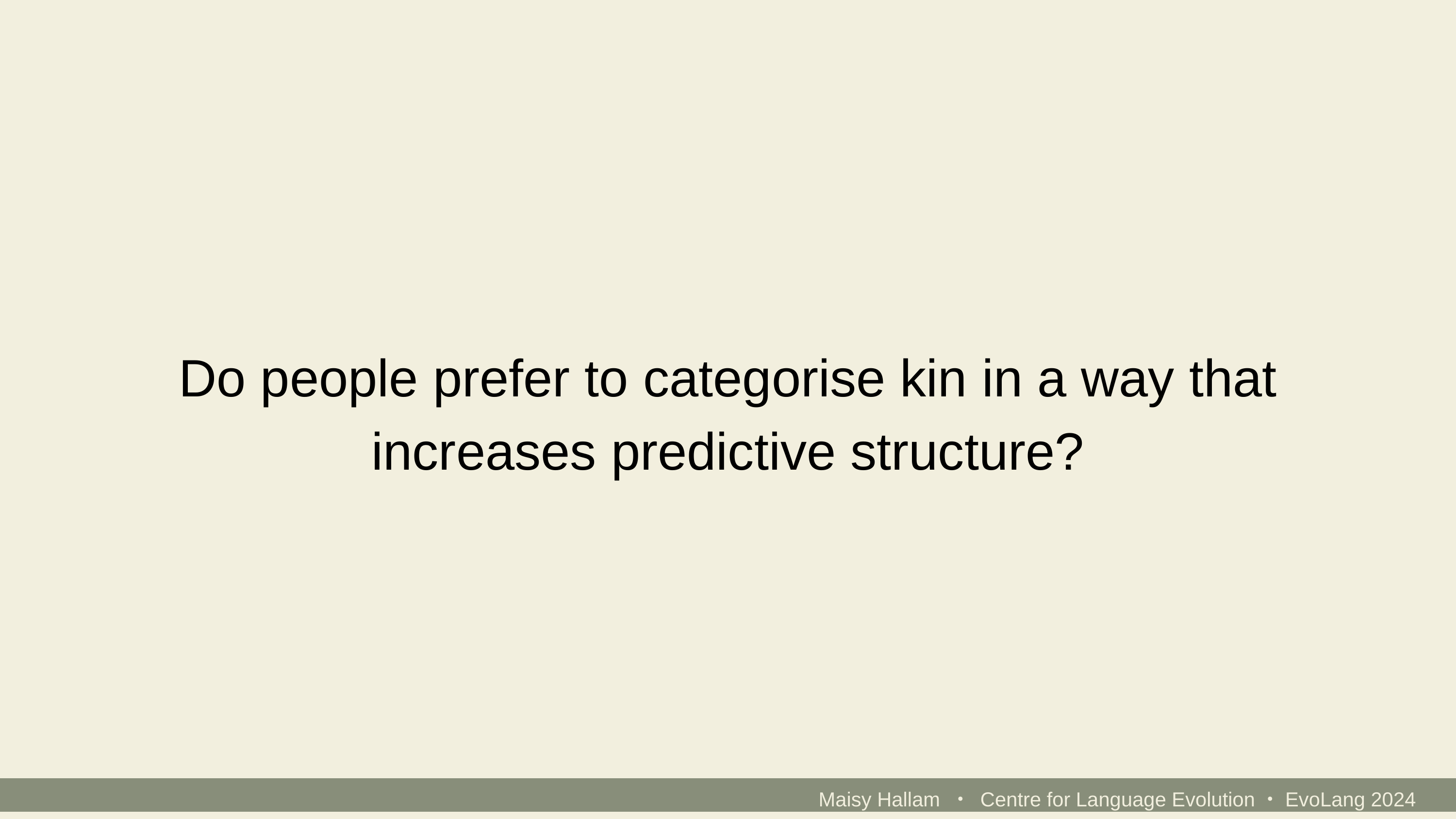

Do people prefer to categorise kin in a way that increases predictive structure?

Maisy Hallam ・ Centre for Language Evolution・EvoLang 2024